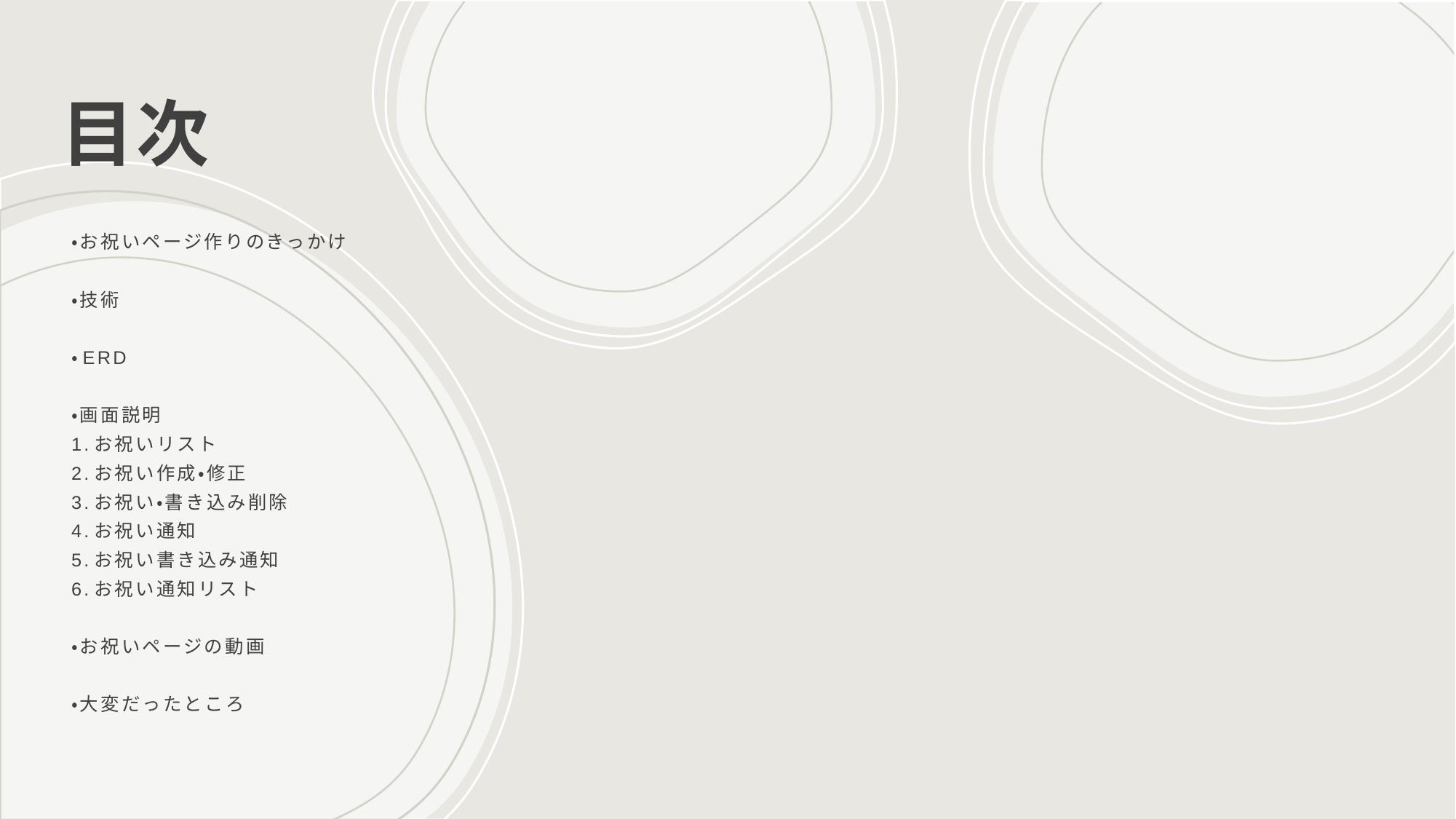

# 目次
・お祝いページ作りのきっかけ

・技術

・ERD

・画面説明
1.お祝いリスト
2.お祝い作成・修正
3.お祝い・書き込み削除
4.お祝い通知
5.お祝い書き込み通知
6.お祝い通知リスト

・お祝いページの動画

・大変だったところ